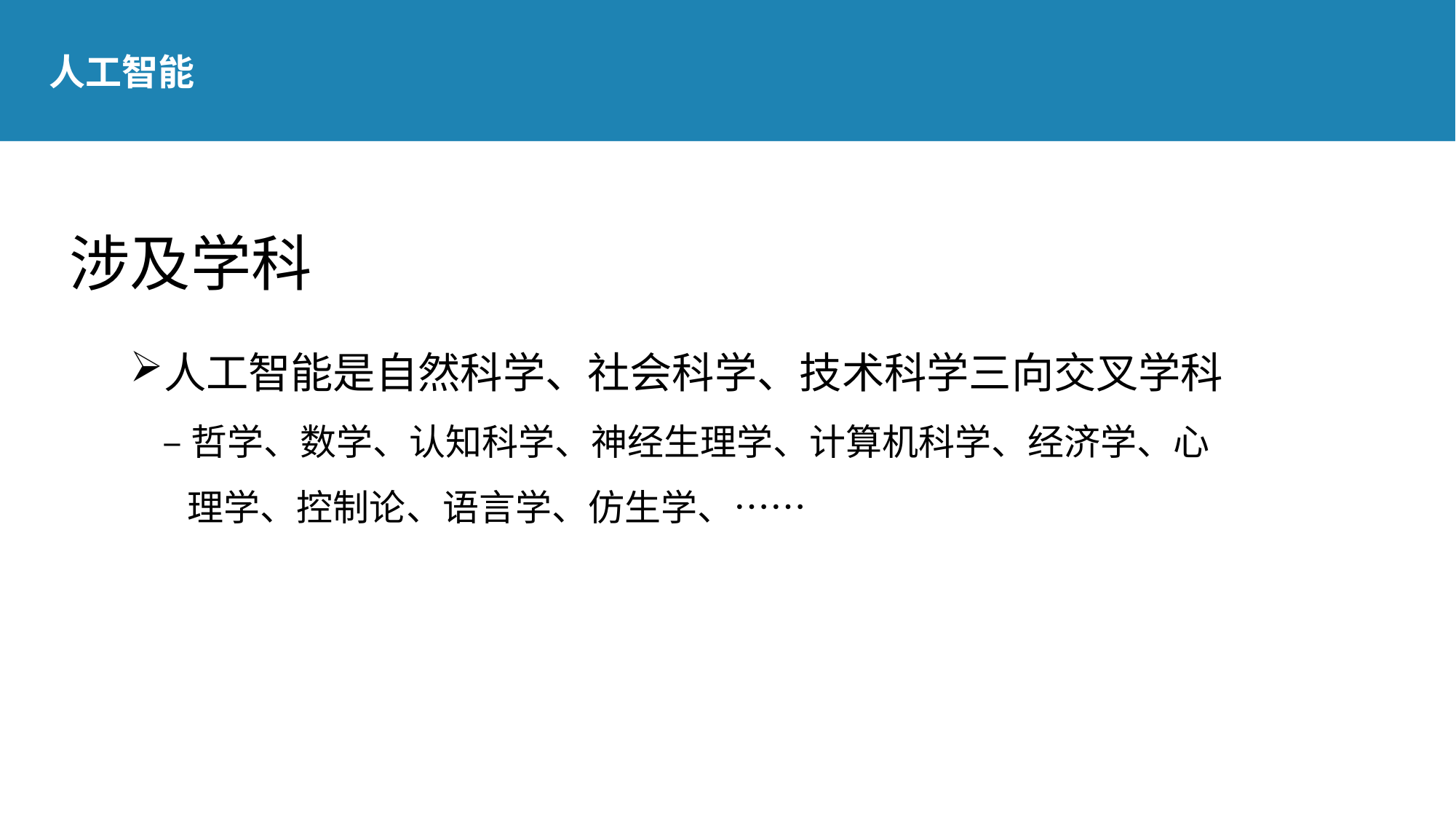

人工智能
涉及学科

人工智能是自然科学、社会科学、技术科学三向交叉学科
    –哲学、数学、认知科学、神经生理学、计算机科学、经济学、心
      理学、控制论、语言学、仿生学、……